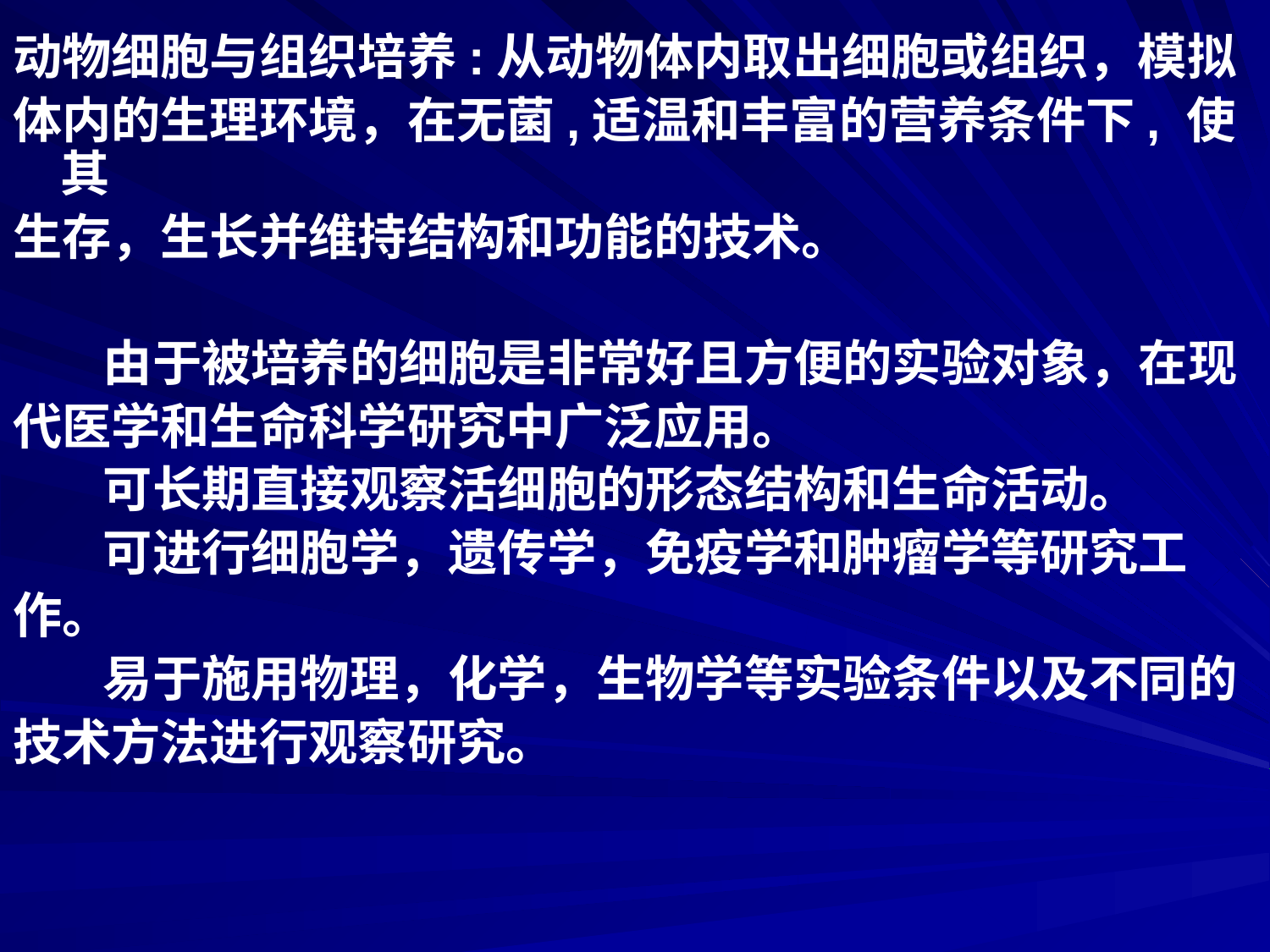

动物细胞与组织培养:从动物体内取出细胞或组织，模拟
体内的生理环境，在无菌,适温和丰富的营养条件下, 使其
生存，生长并维持结构和功能的技术。

       由于被培养的细胞是非常好且方便的实验对象，在现
代医学和生命科学研究中广泛应用。
       可长期直接观察活细胞的形态结构和生命活动。
       可进行细胞学，遗传学，免疫学和肿瘤学等研究工
作。
       易于施用物理，化学，生物学等实验条件以及不同的
技术方法进行观察研究。